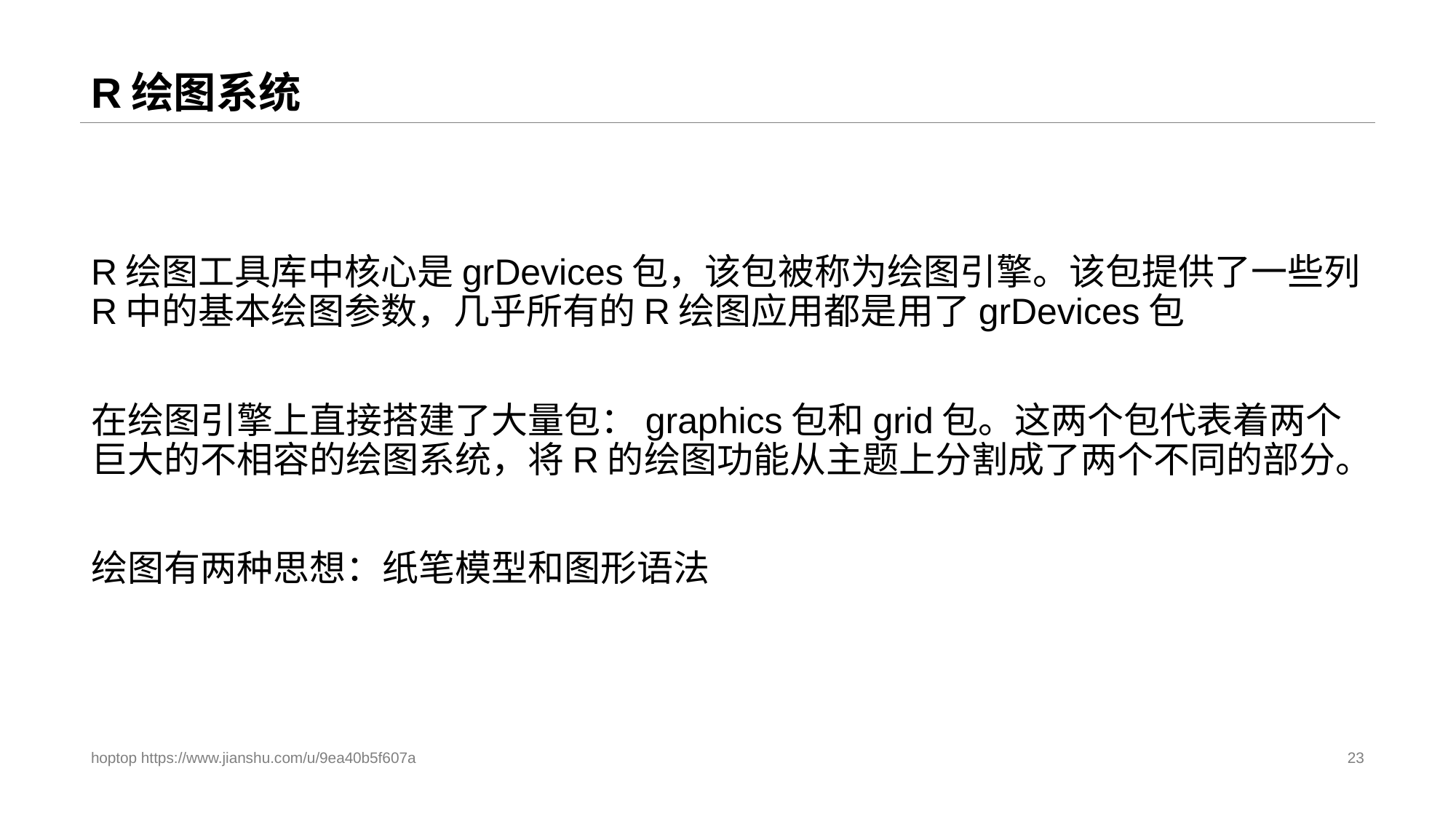

# R绘图系统

R绘图工具库中核心是grDevices包，该包被称为绘图引擎。该包提供了一些列R中的基本绘图参数，几乎所有的R绘图应用都是用了grDevices包

在绘图引擎上直接搭建了大量包：graphics包和grid包。这两个包代表着两个巨大的不相容的绘图系统，将R的绘图功能从主题上分割成了两个不同的部分。

绘图有两种思想：纸笔模型和图形语法

hoptop https://www.jianshu.com/u/9ea40b5f607a
23